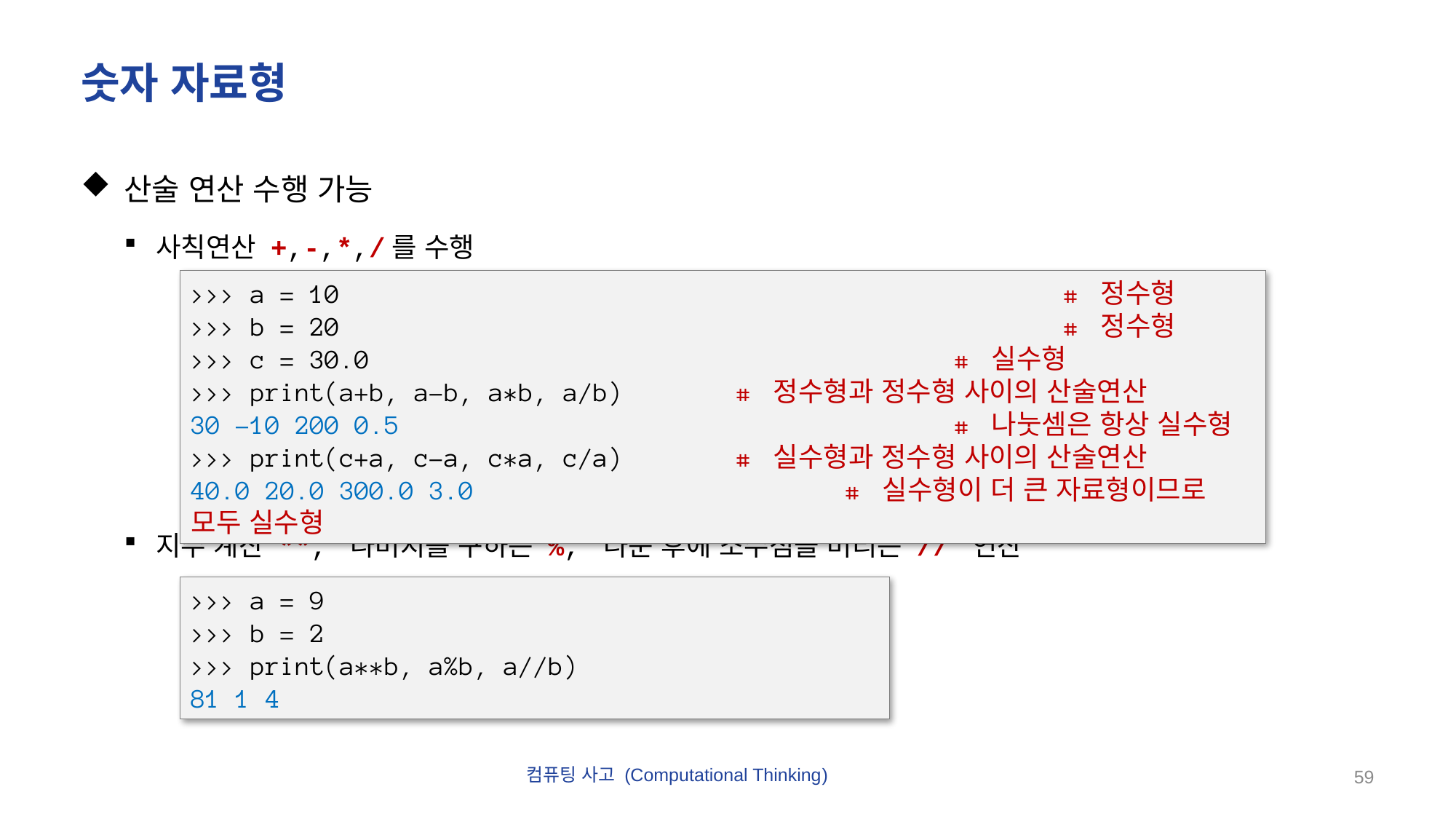

# 숫자 자료형
산술 연산 수행 가능
사칙연산 +,-,*,/를 수행

지수 계산 **, 나머지를 구하는 %, 나눈 후에 소수점을 버리는 // 연산
>>> a = 10							# 정수형
>>> b = 20							# 정수형
>>> c = 30.0						# 실수형
>>> print(a+b, a-b, a*b, a/b)		# 정수형과 정수형 사이의 산술연산
30 -10 200 0.5						# 나눗셈은 항상 실수형
>>> print(c+a, c-a, c*a, c/a)		# 실수형과 정수형 사이의 산술연산
40.0 20.0 300.0 3.0				# 실수형이 더 큰 자료형이므로 모두 실수형
>>> a = 9
>>> b = 2
>>> print(a**b, a%b, a//b)
81 1 4